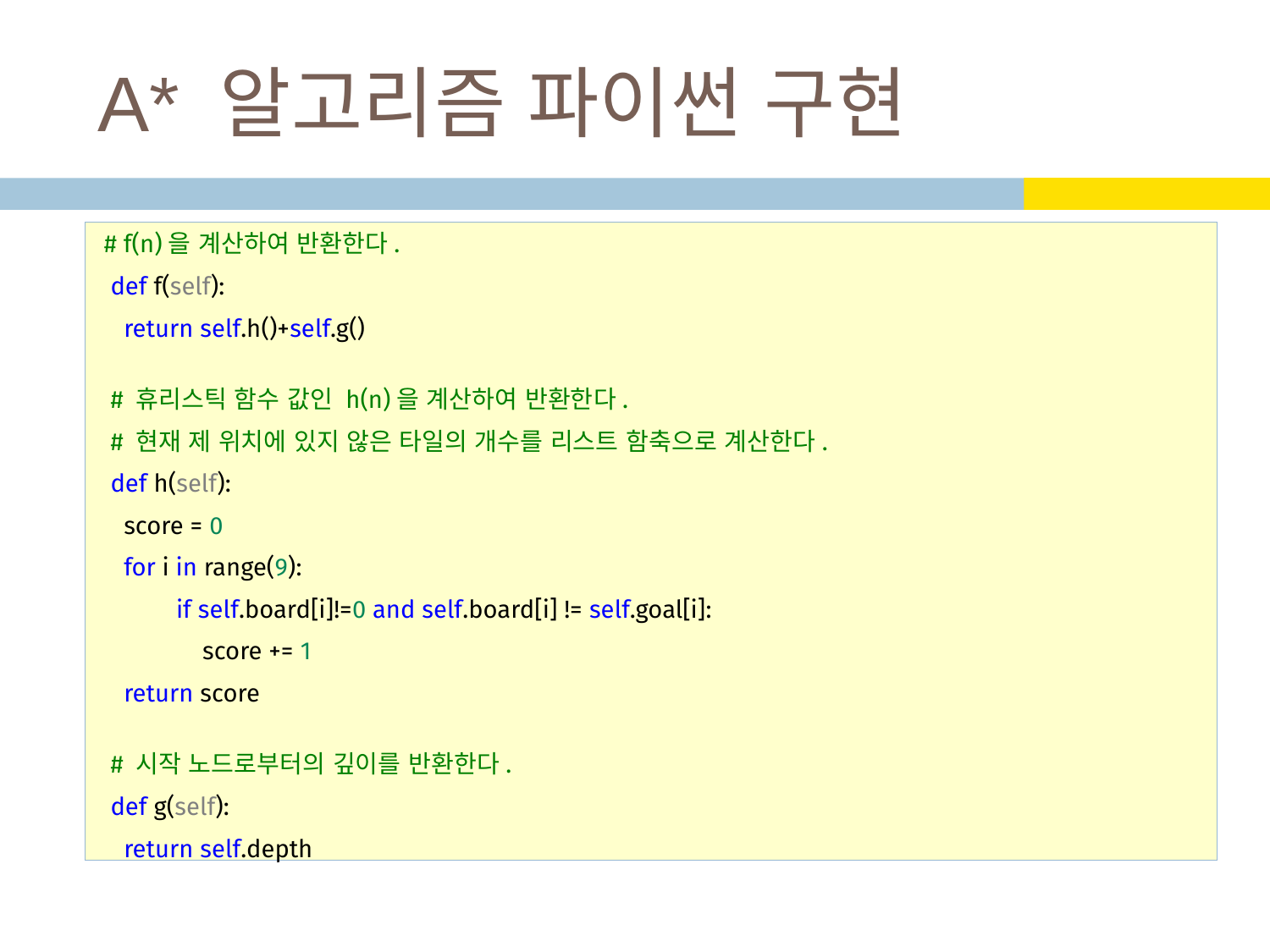

# A* 알고리즘 파이썬 구현

 # f(n)을 계산하여 반환한다.
  def f(self):
    return self.h()+self.g()
  # 휴리스틱 함수 값인 h(n)을 계산하여 반환한다.
  # 현재 제 위치에 있지 않은 타일의 개수를 리스트 함축으로 계산한다.
  def h(self):
    score = 0
    for i in range(9):
            if self.board[i]!=0 and self.board[i] != self.goal[i]:
                score += 1
    return score
  # 시작 노드로부터의 깊이를 반환한다.
  def g(self):
    return self.depth